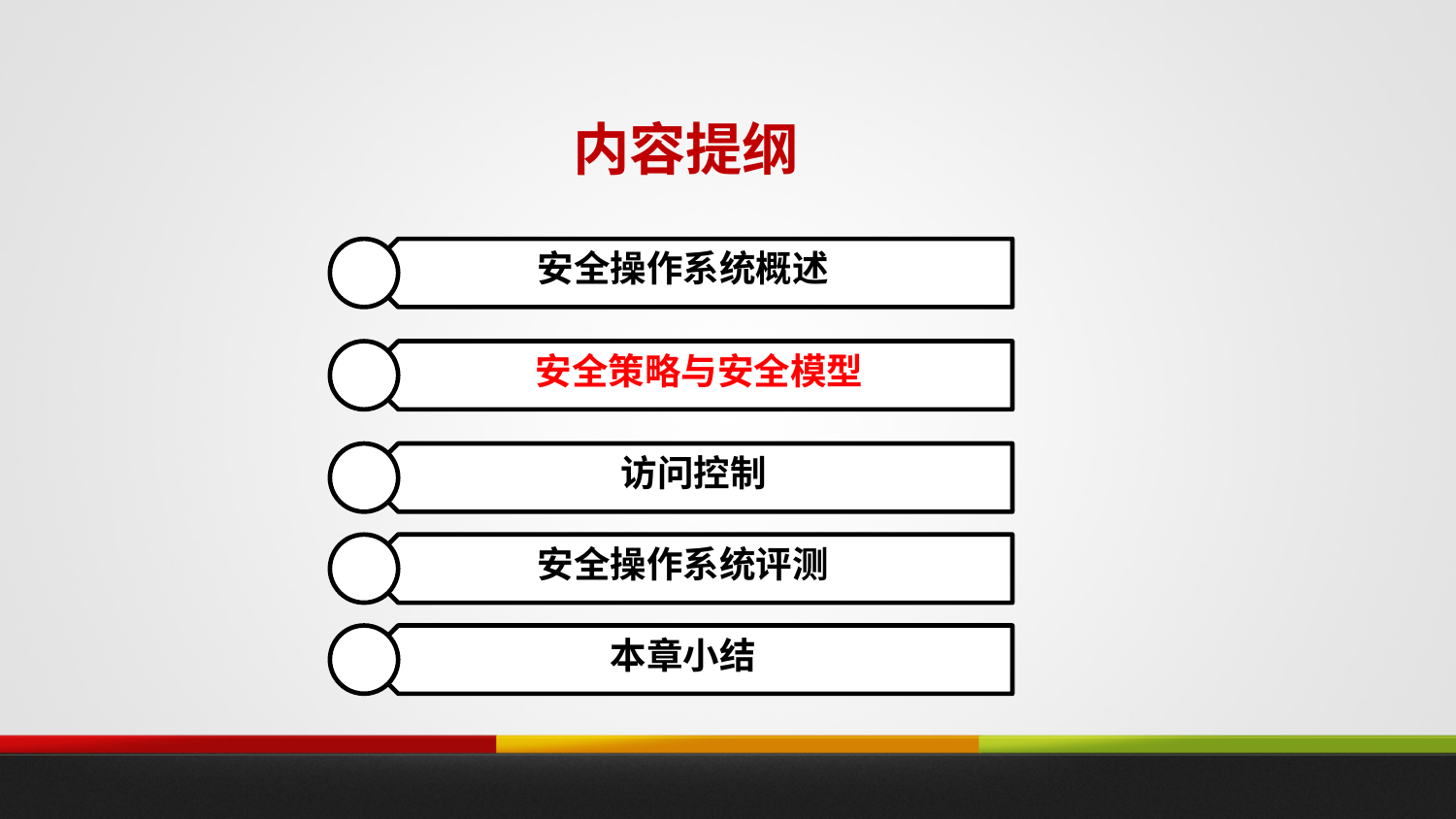

# 内容提纲

安全操作系统概述

安全策略与安全模型

访问控制

安全操作系统评测

本章小结